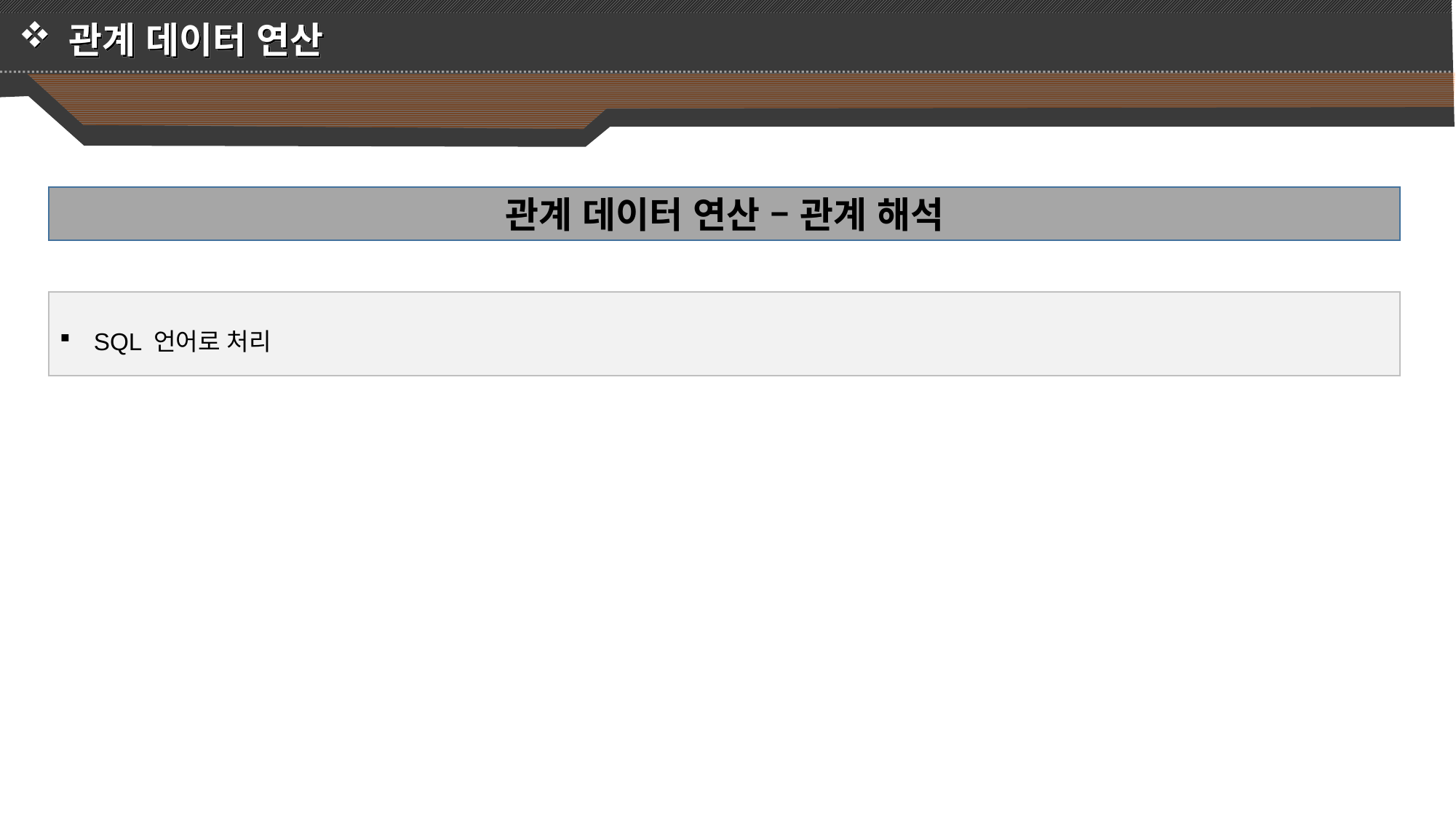

관계 데이터 연산

관계 데이터 연산 – 관계 해석
SQL 언어로 처리